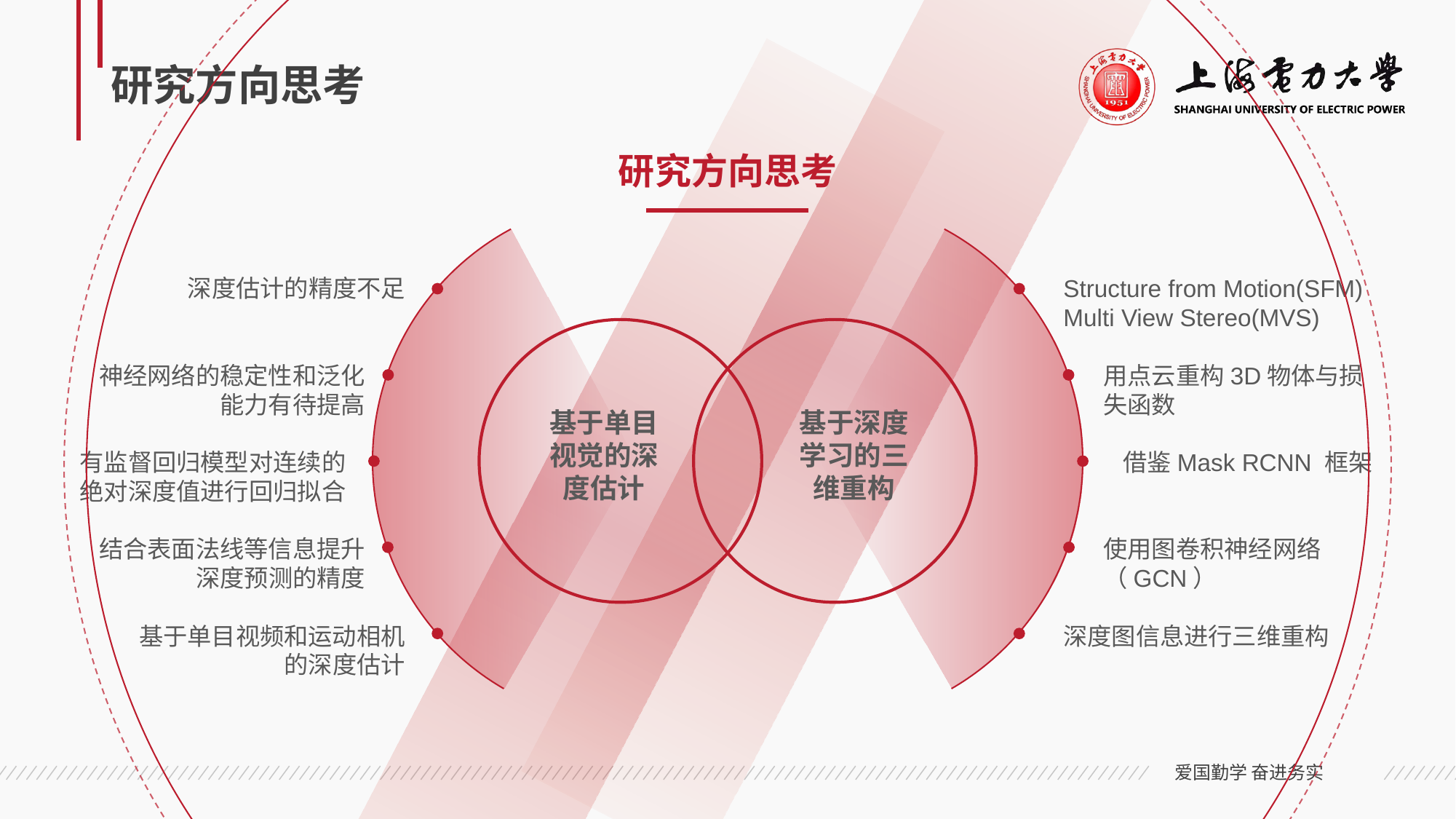

# 研究方向思考
研究方向思考

基于单目视觉的深度估计
基于深度学习的三维重构
深度估计的精度不足
Structure from Motion(SFM) Multi View Stereo(MVS)

神经网络的稳定性和泛化能力有待提高
用点云重构3D物体与损失函数

有监督回归模型对连续的绝对深度值进行回归拟合
借鉴Mask RCNN 框架

结合表面法线等信息提升深度预测的精度
使用图卷积神经网络（GCN）

基于单目视频和运动相机的深度估计
深度图信息进行三维重构